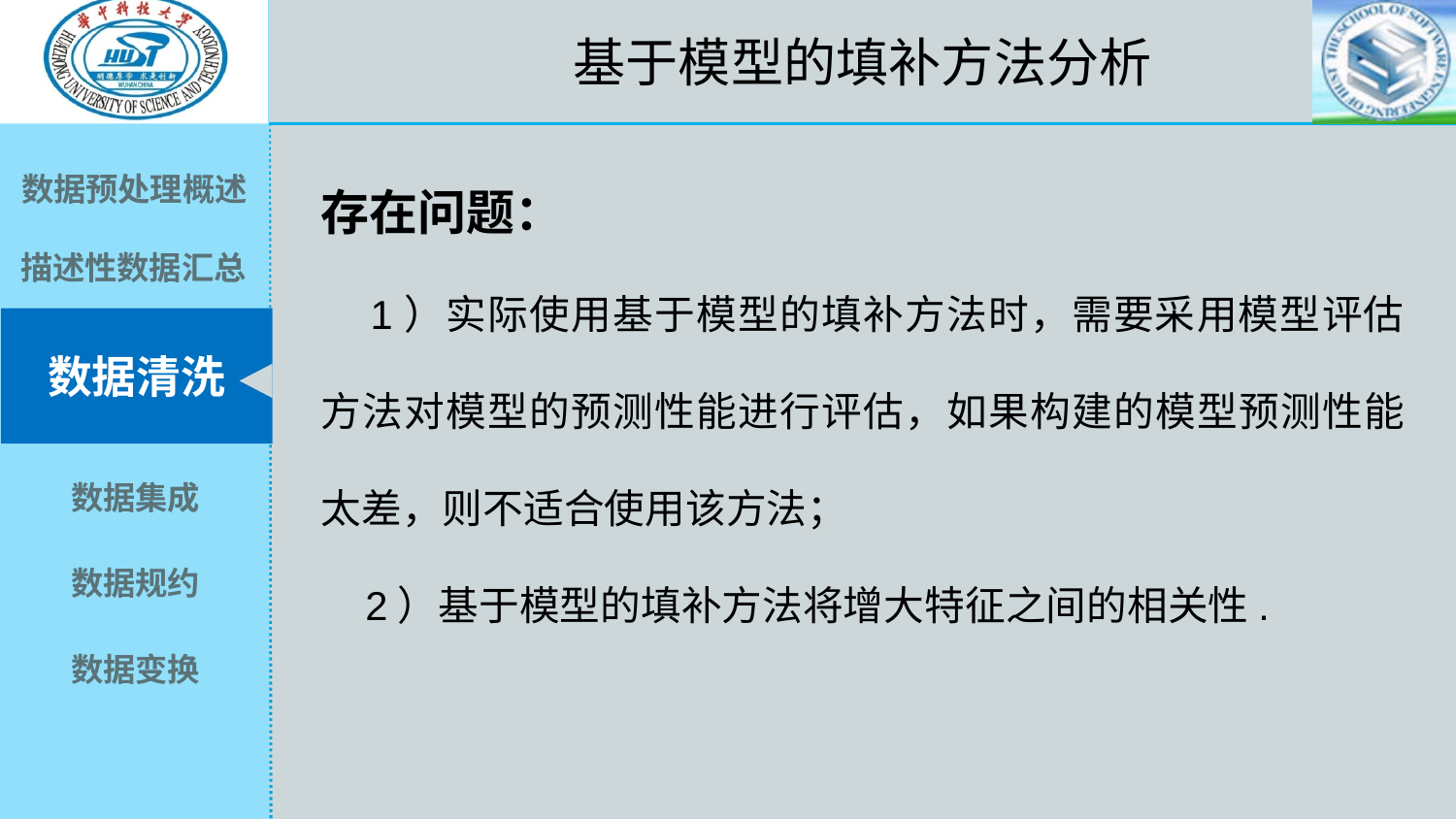

基于模型的填补方法分析
存在问题：
    1）实际使用基于模型的填补方法时，需要采用模型评估方法对模型的预测性能进行评估，如果构建的模型预测性能太差，则不适合使用该方法；
    2）基于模型的填补方法将增大特征之间的相关性.